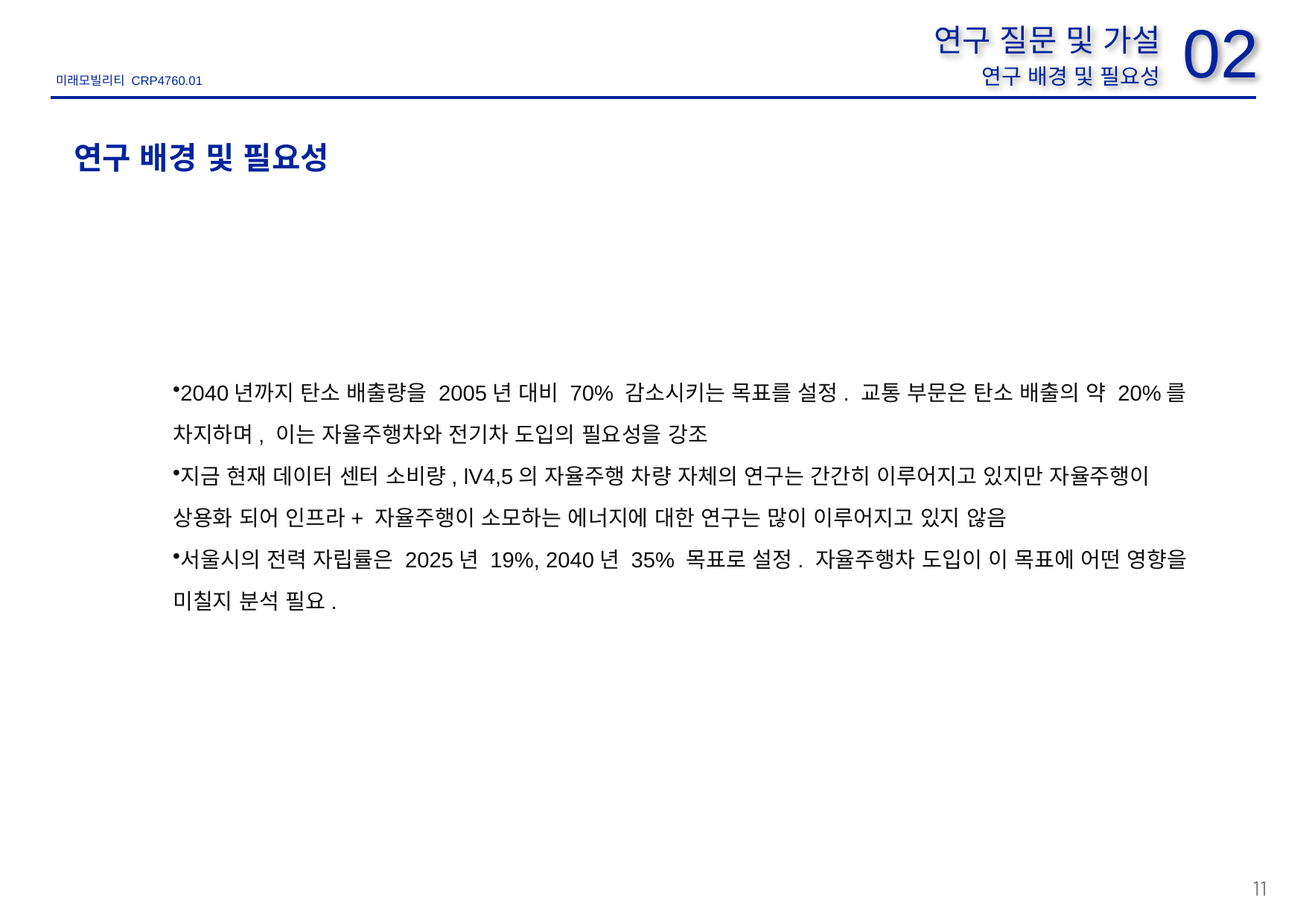

사진 대상지가 아닌 검토범위가 들어간 사진으로 교체
02
연구 질문 및 가설
연구 배경 및 필요성
연구 배경 및 필요성
2040년까지 탄소 배출량을 2005년 대비 70% 감소시키는 목표를 설정. 교통 부문은 탄소 배출의 약 20%를 차지하며, 이는 자율주행차와 전기차 도입의 필요성을 강조
지금 현재 데이터 센터 소비량, lV4,5의 자율주행 차량 자체의 연구는 간간히 이루어지고 있지만 자율주행이 상용화 되어 인프라+ 자율주행이 소모하는 에너지에 대한 연구는 많이 이루어지고 있지 않음
서울시의 전력 자립률은 2025년 19%, 2040년 35% 목표로 설정. 자율주행차 도입이 이 목표에 어떤 영향을 미칠지 분석 필요.
11